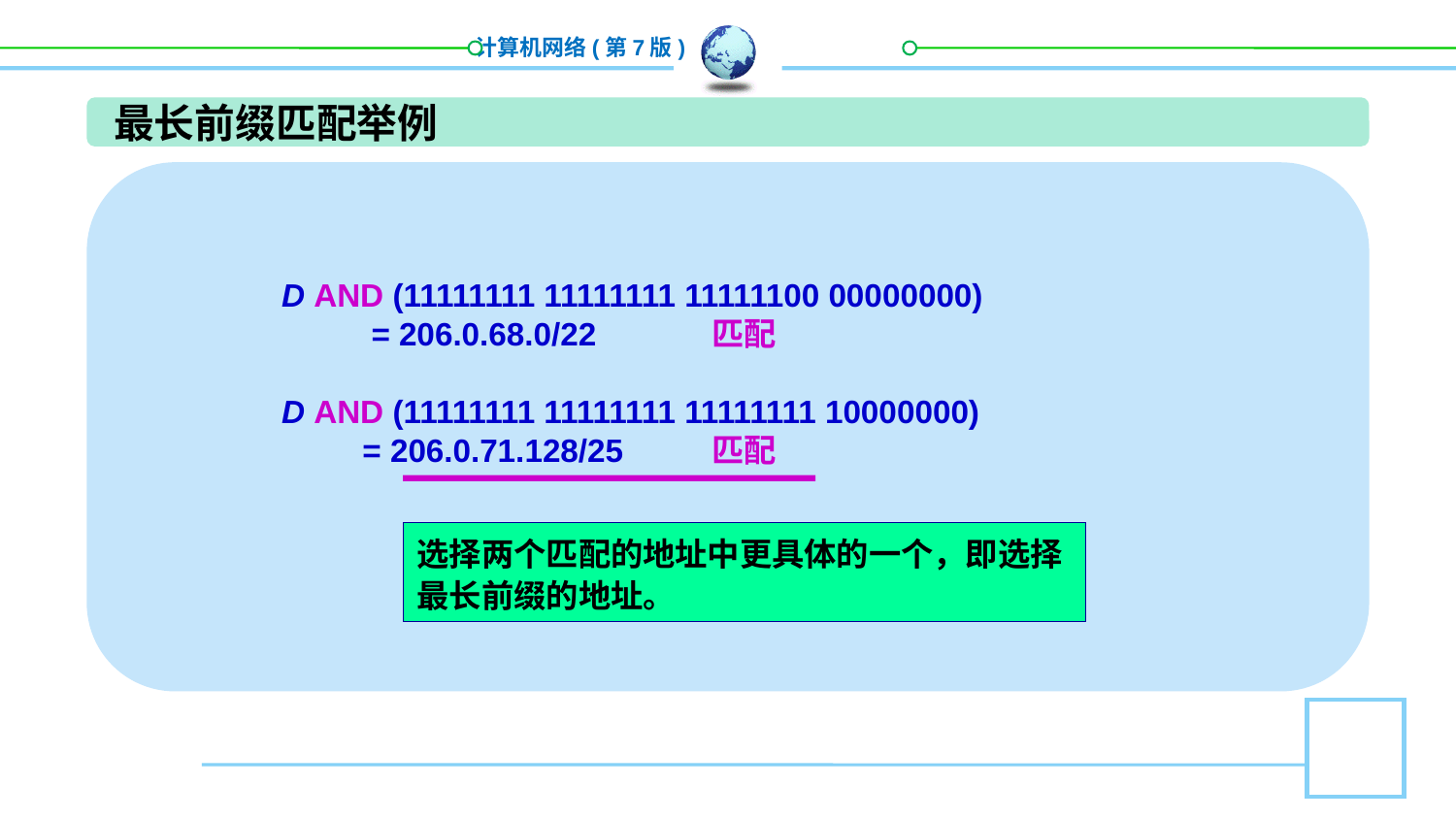

最长前缀匹配举例

D AND (11111111 11111111 11111100 00000000)
          = 206.0.68.0/22            匹配

D AND (11111111 11111111 11111111 10000000)
         = 206.0.71.128/25         匹配

选择两个匹配的地址中更具体的一个，即选择最长前缀的地址。